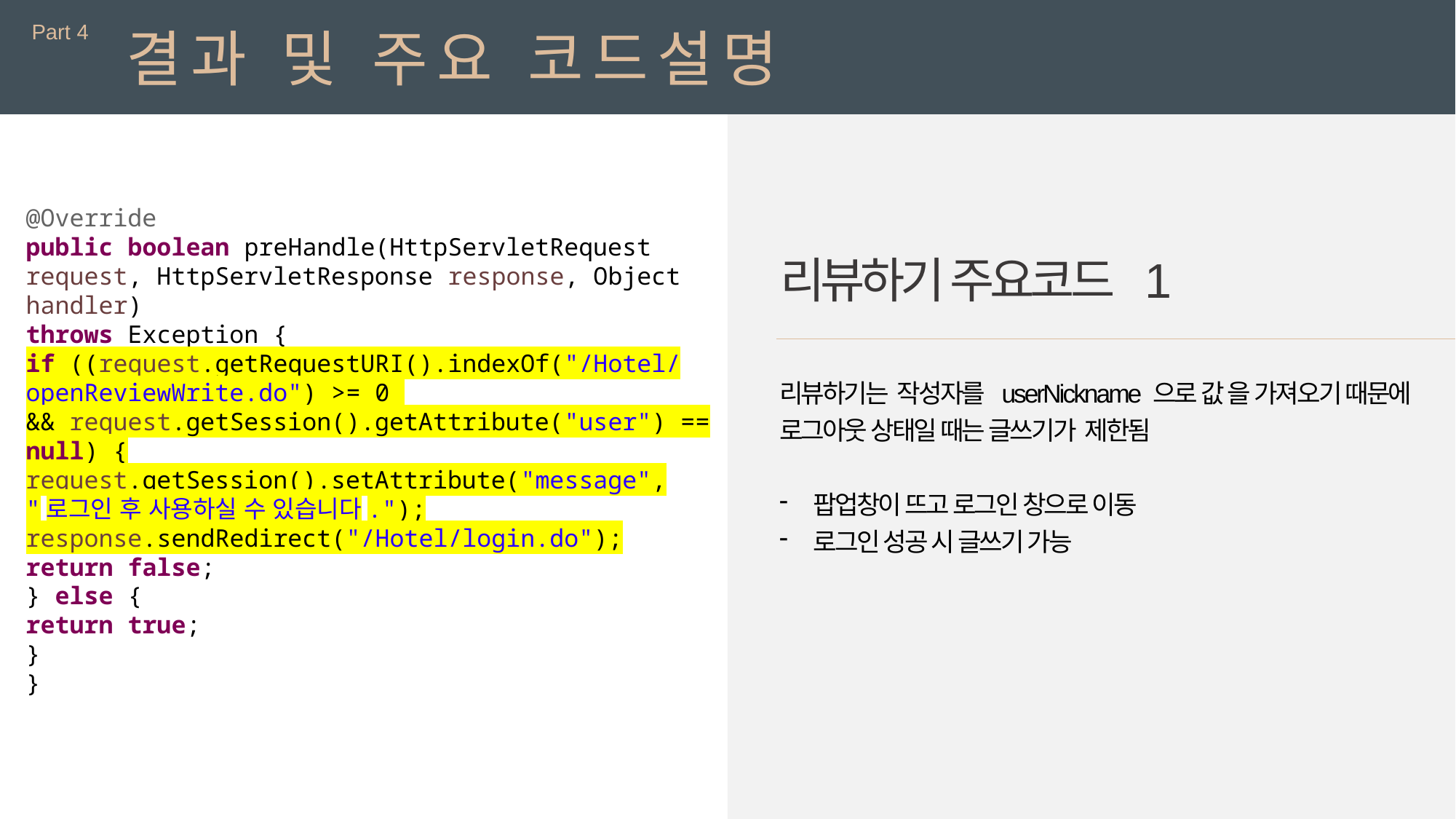

Part 4
결과 및 주요 코드설명

@Override
public boolean preHandle(HttpServletRequest request, HttpServletResponse response, Object handler)
throws Exception {
if ((request.getRequestURI().indexOf("/Hotel/openReviewWrite.do") >= 0
&& request.getSession().getAttribute("user") == null) {
request.getSession().setAttribute("message", "로그인 후 사용하실 수 있습니다.");
response.sendRedirect("/Hotel/login.do");
return false;
} else {
return true;
}
}

리뷰하기 주요코드  1
리뷰하기는  작성자를  userNickname 으로 값 을 가져오기 때문에
로그아웃 상태일 때는 글쓰기가  제한됨

팝업창이 뜨고 로그인 창으로 이동
로그인 성공 시 글쓰기 가능